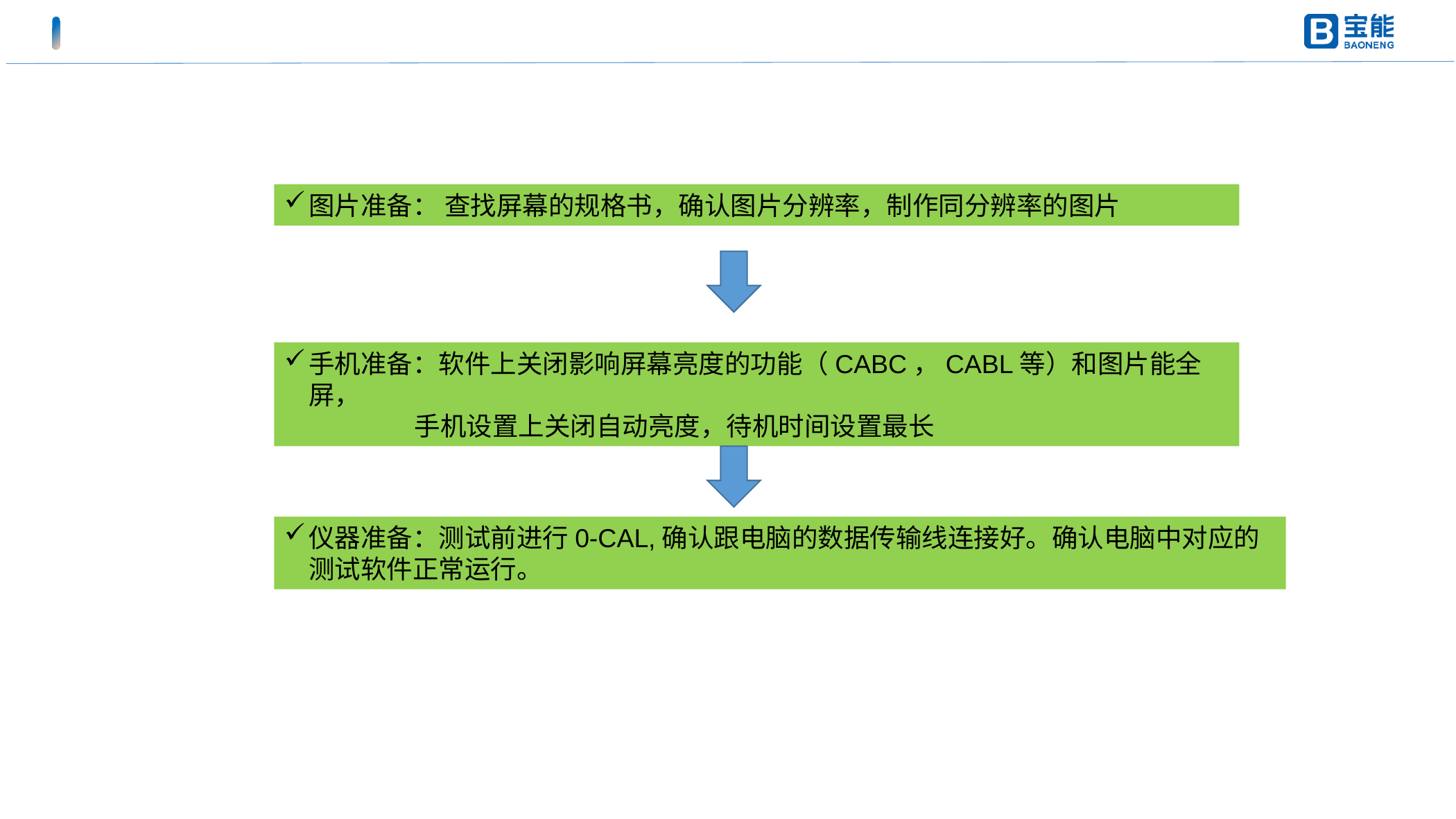

图片准备： 查找屏幕的规格书，确认图片分辨率，制作同分辨率的图片

手机准备：软件上关闭影响屏幕亮度的功能（CABC，CABL等）和图片能全屏，
                     手机设置上关闭自动亮度，待机时间设置最长

仪器准备：测试前进行0-CAL,确认跟电脑的数据传输线连接好。确认电脑中对应的测试软件正常运行。